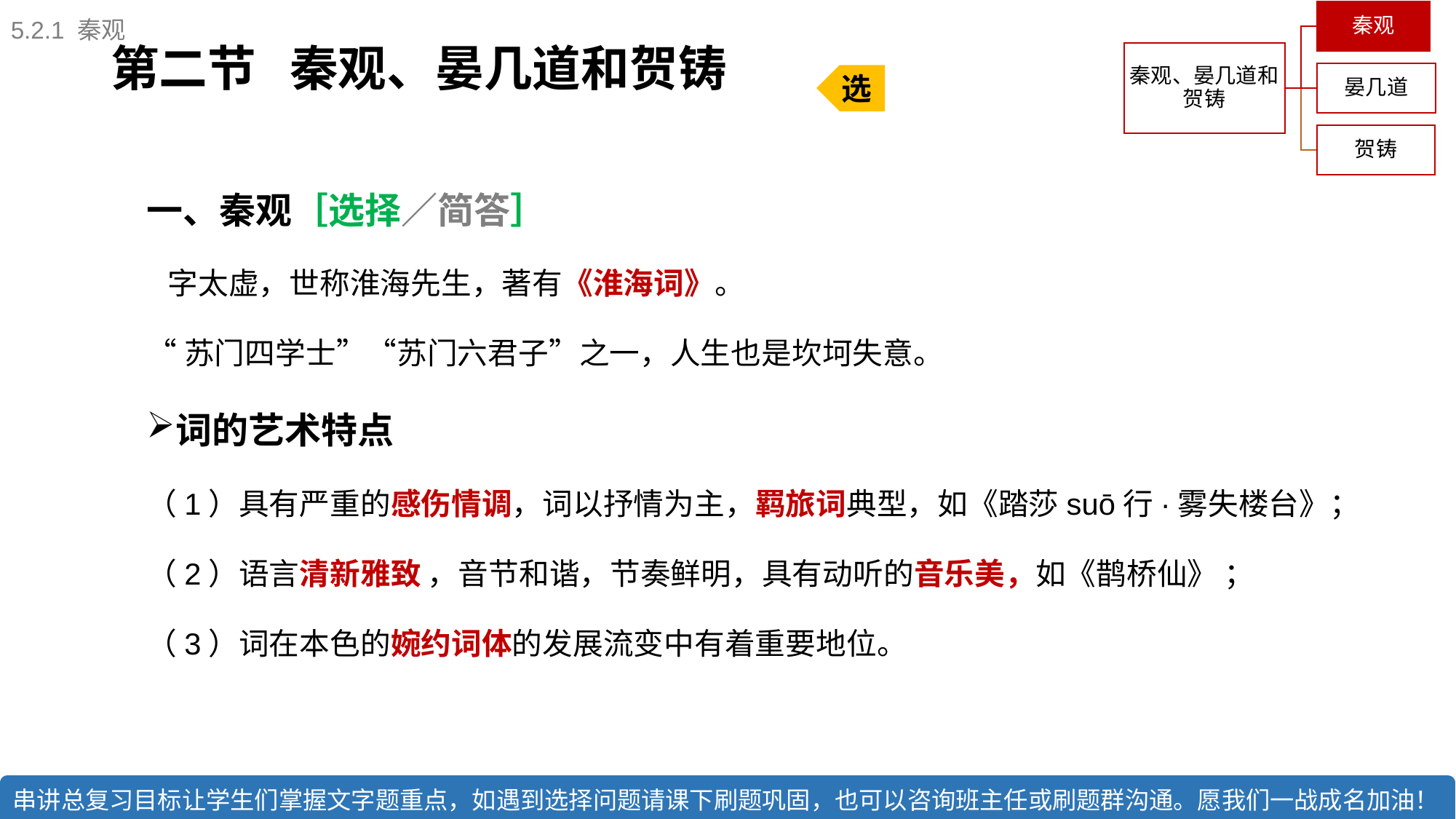

秦观、晏几道和贺铸
秦观
晏几道
贺铸
5.2.1 秦观
# 第二节   秦观、晏几道和贺铸
选
一、秦观［选择／简答］
  字太虚，世称淮海先生，著有《淮海词》。
“苏门四学士”“苏门六君子”之一，人生也是坎坷失意。
词的艺术特点
（1）具有严重的感伤情调，词以抒情为主，羁旅词典型，如《踏莎suō行·雾失楼台》；
（2）语言清新雅致 ，音节和谐，节奏鲜明，具有动听的音乐美，如《鹊桥仙》 ；
（3）词在本色的婉约词体的发展流变中有着重要地位。